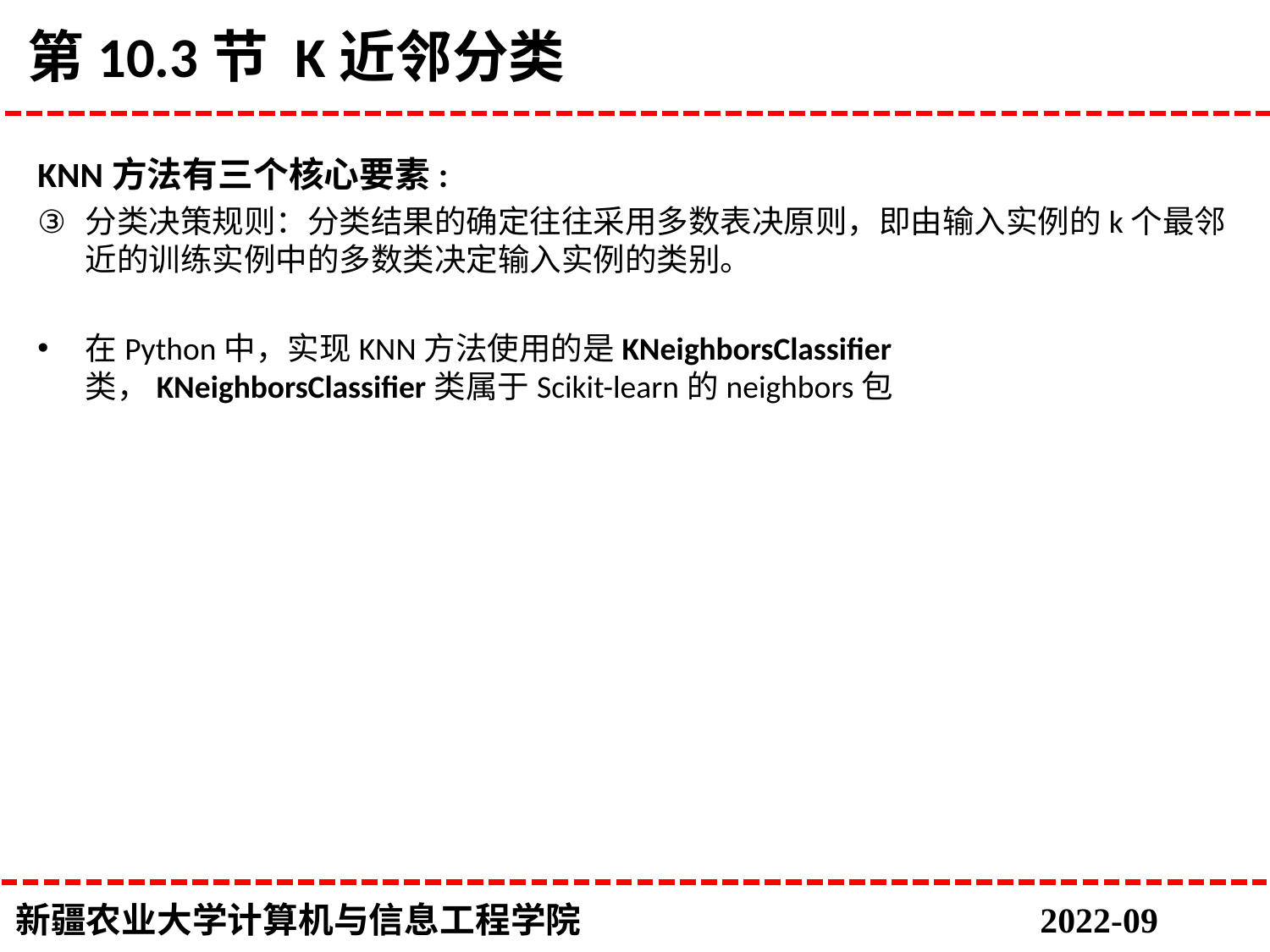

# 第10.3节 K近邻分类
KNN方法有三个核心要素:
分类决策规则：分类结果的确定往往采用多数表决原则，即由输入实例的k个最邻近的训练实例中的多数类决定输入实例的类别。

在Python中，实现KNN方法使用的是KNeighborsClassifier类，KNeighborsClassifier类属于Scikit-learn的neighbors包